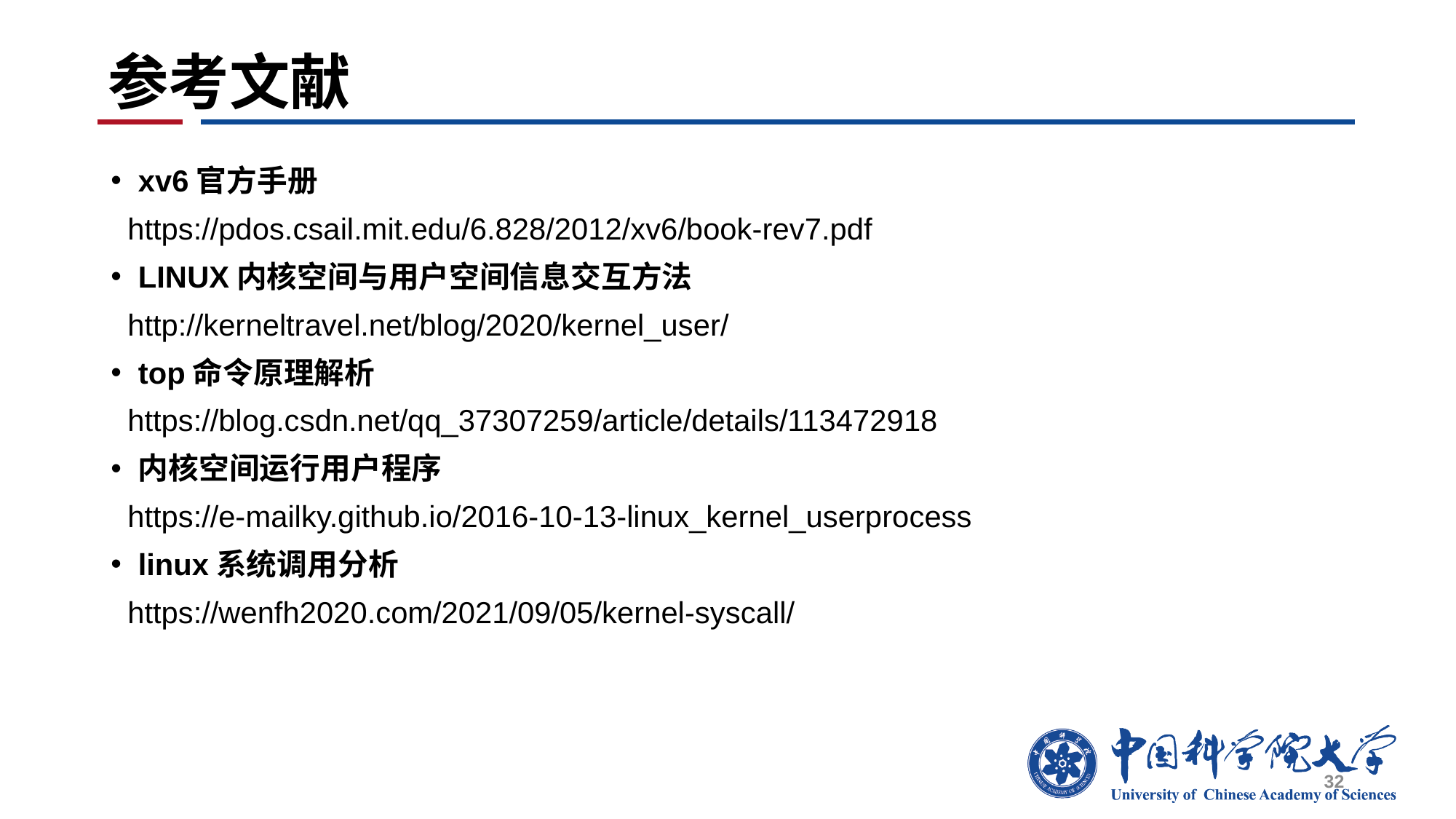

# 参考文献
xv6官方手册
  https://pdos.csail.mit.edu/6.828/2012/xv6/book-rev7.pdf
LINUX内核空间与用户空间信息交互方法
  http://kerneltravel.net/blog/2020/kernel_user/
top命令原理解析
  https://blog.csdn.net/qq_37307259/article/details/113472918
内核空间运行用户程序
  https://e-mailky.github.io/2016-10-13-linux_kernel_userprocess
linux系统调用分析
  https://wenfh2020.com/2021/09/05/kernel-syscall/
32